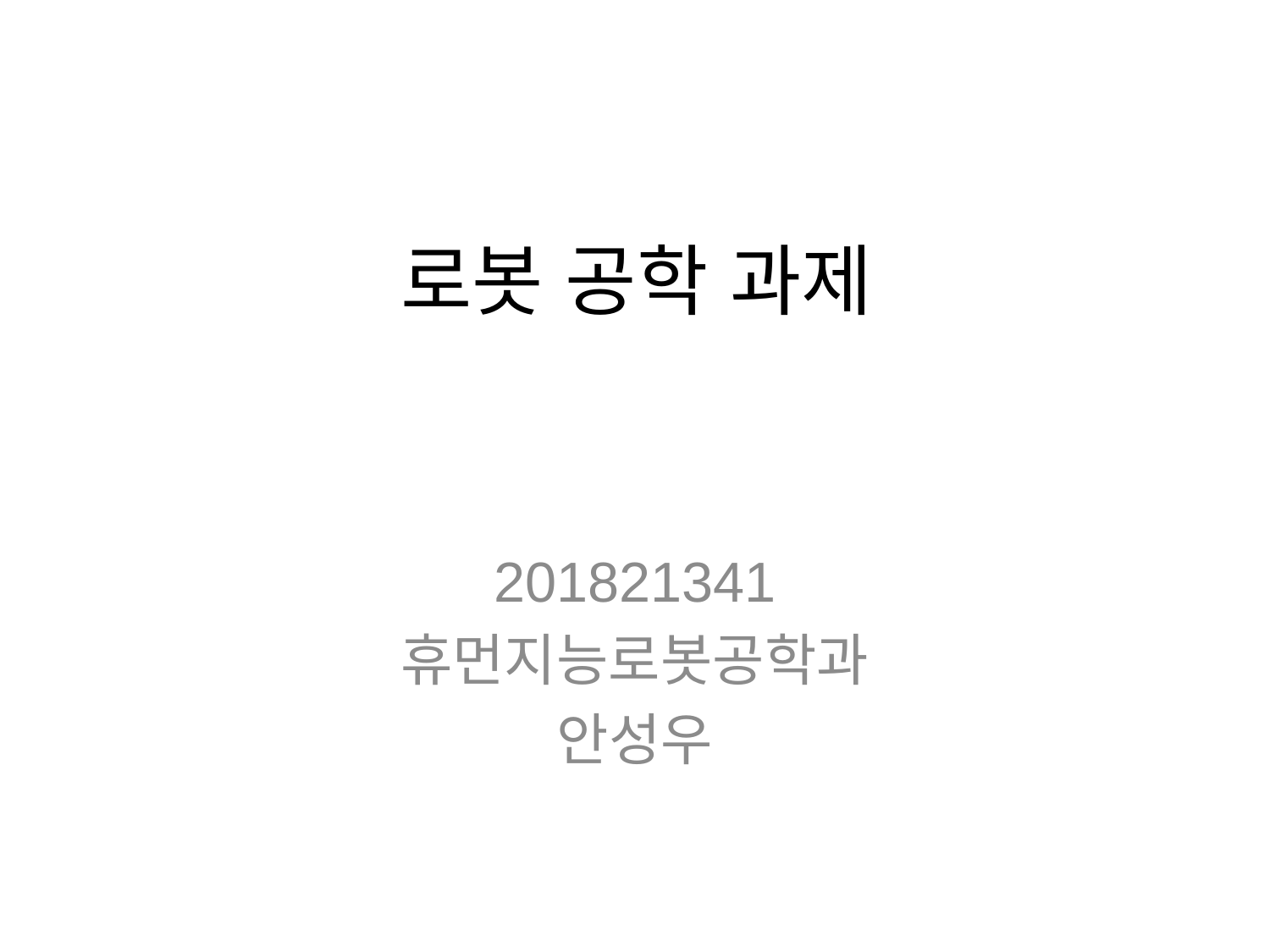

# 로봇 공학 과제
201821341
휴먼지능로봇공학과
안성우